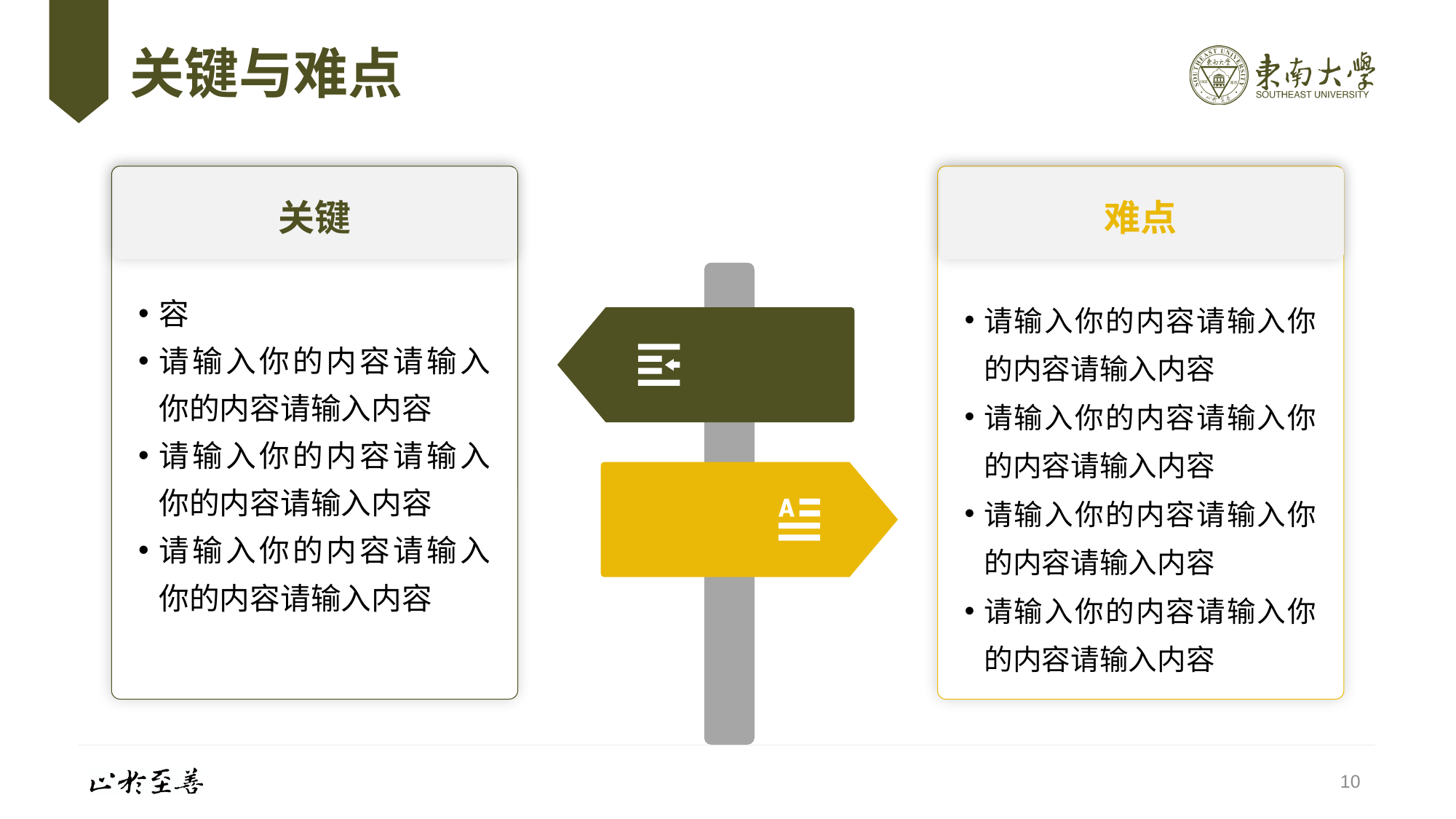

# 关键与难点

关键
难点

容
请输入你的内容请输入你的内容请输入内容
请输入你的内容请输入你的内容请输入内容
请输入你的内容请输入你的内容请输入内容
请输入你的内容请输入你的内容请输入内容
请输入你的内容请输入你的内容请输入内容
请输入你的内容请输入你的内容请输入内容
请输入你的内容请输入你的内容请输入内容

10